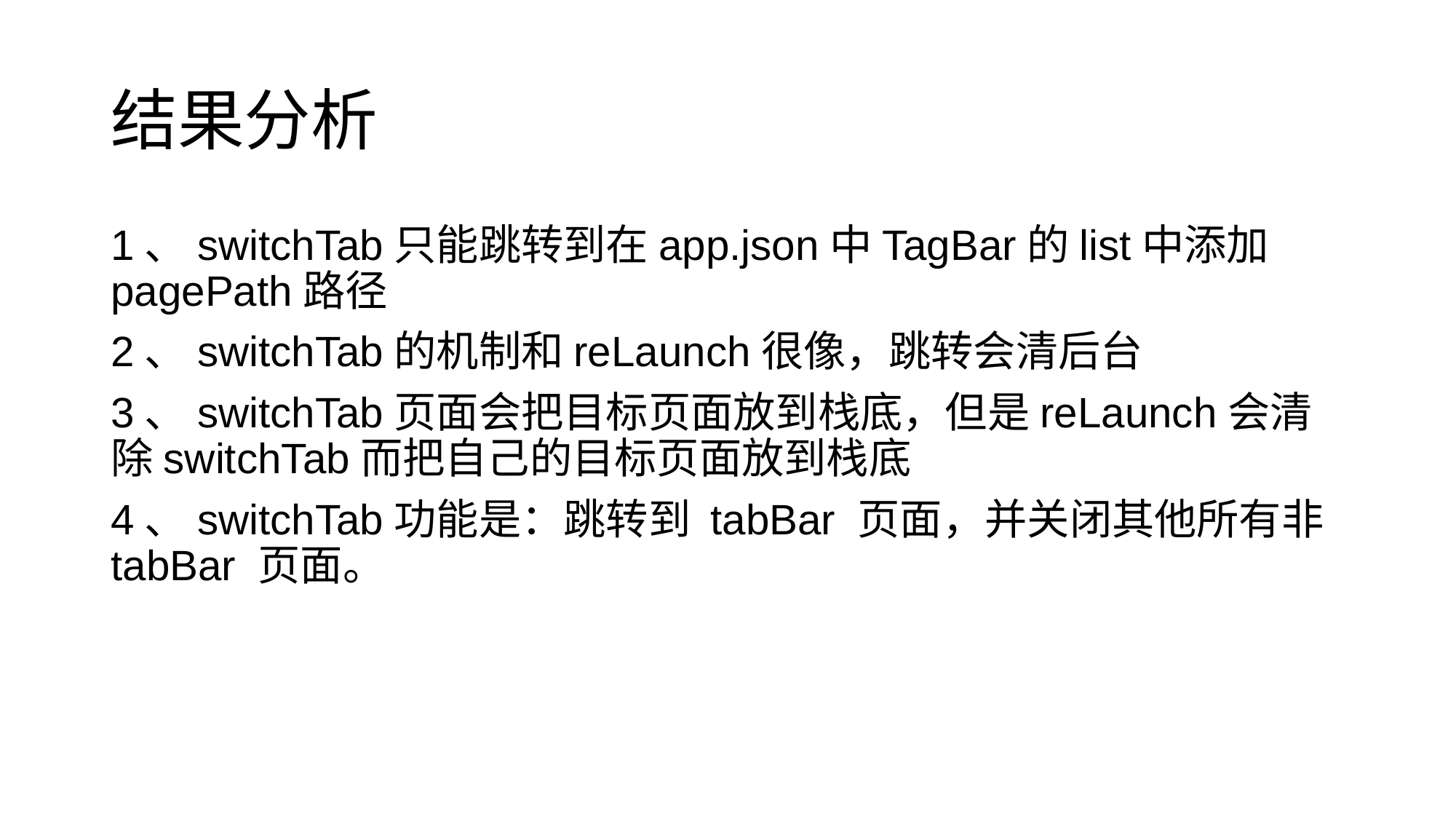

# 结果分析
1、switchTab只能跳转到在app.json中TagBar的list中添加pagePath路径
2、switchTab的机制和reLaunch很像，跳转会清后台
3、switchTab页面会把目标页面放到栈底，但是reLaunch会清除switchTab而把自己的目标页面放到栈底
4、switchTab功能是：跳转到 tabBar 页面，并关闭其他所有非 tabBar 页面。